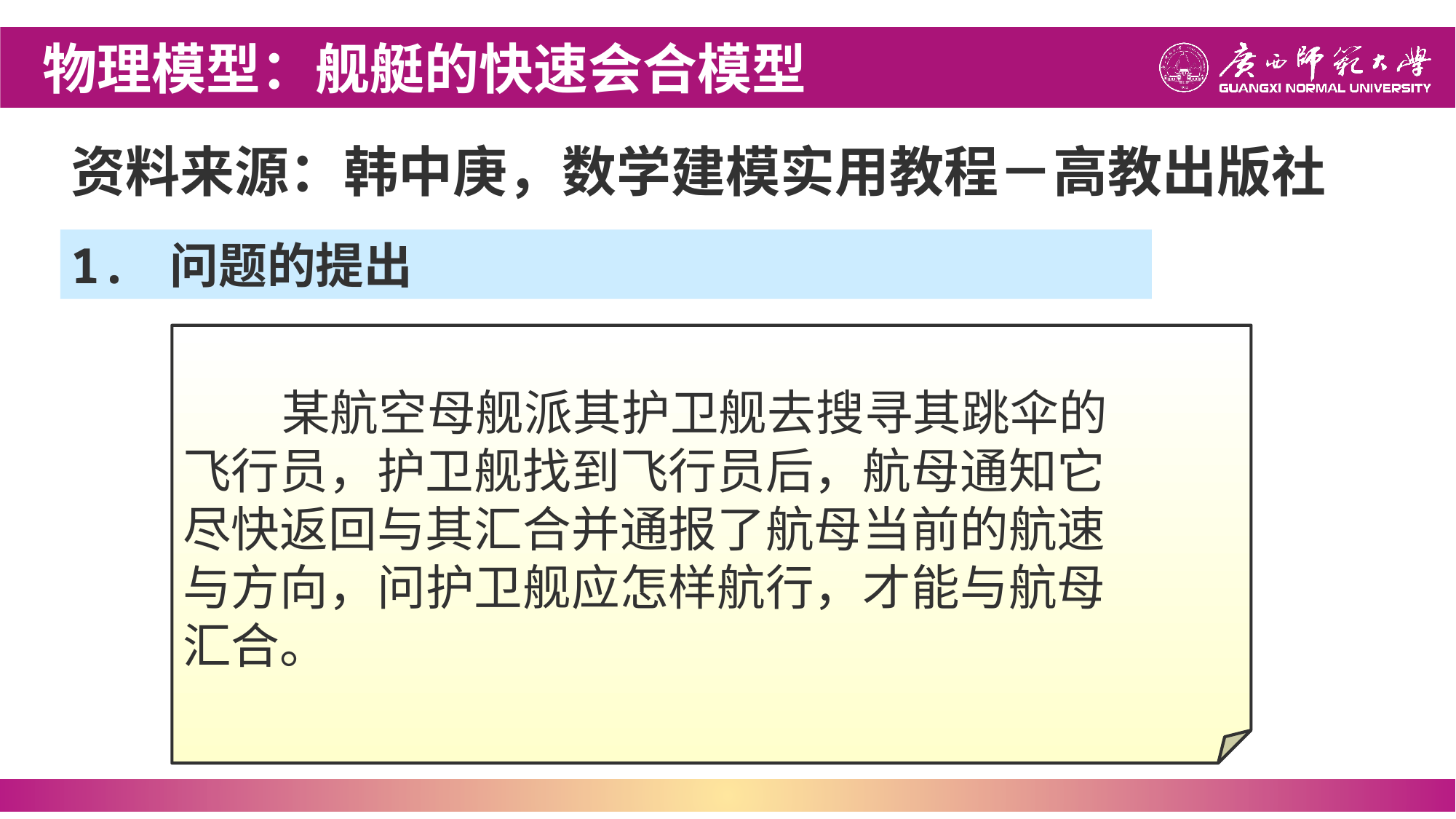

物理模型：舰艇的快速会合模型
资料来源：韩中庚，数学建模实用教程－高教出版社
1. 问题的提出
        某航空母舰派其护卫舰去搜寻其跳伞的
飞行员，护卫舰找到飞行员后，航母通知它
尽快返回与其汇合并通报了航母当前的航速
与方向，问护卫舰应怎样航行，才能与航母
汇合。
2.2.1 舰艇的快速会合模型